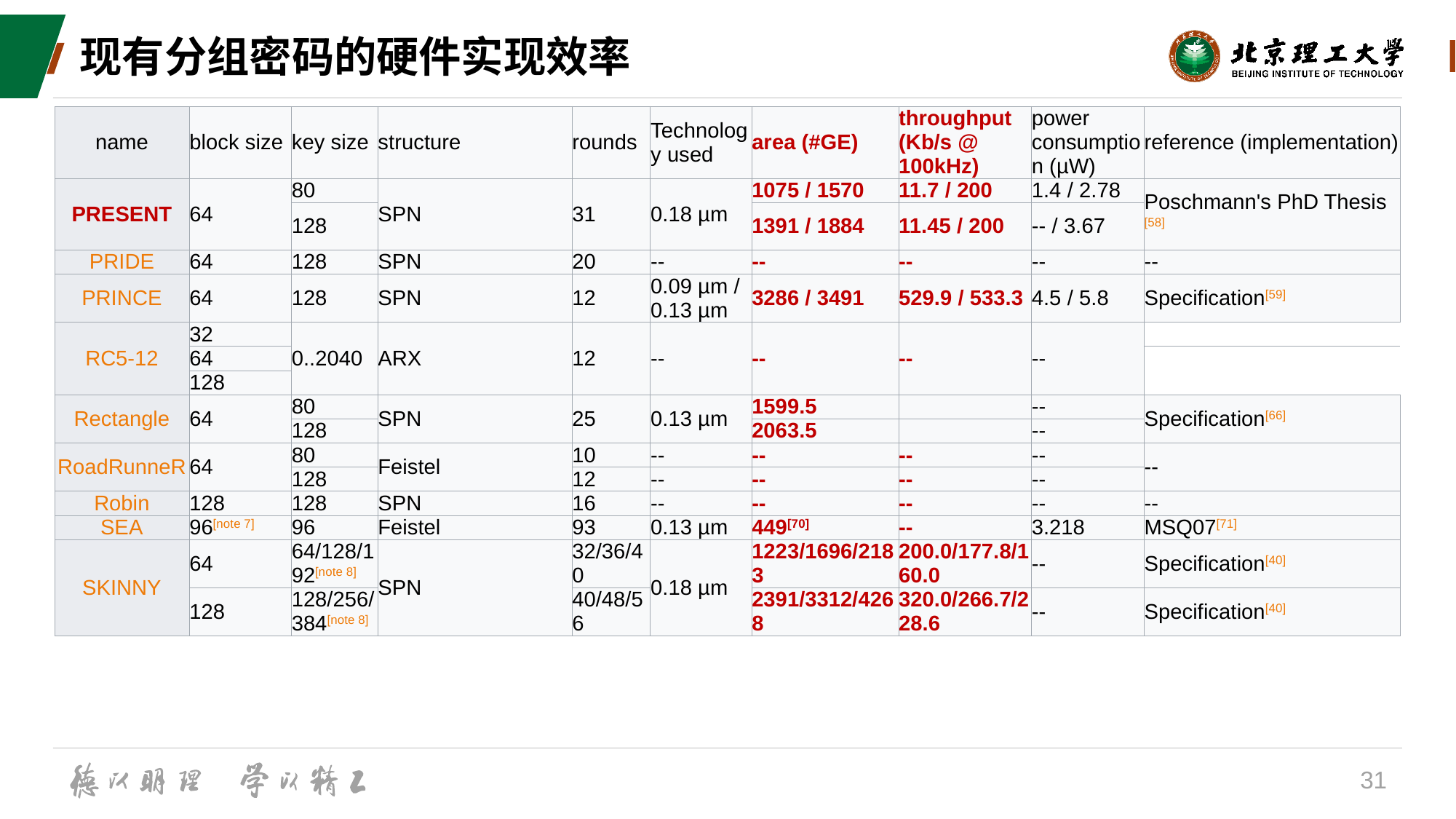

# 现有分组密码的硬件实现效率
| name | block size | key size | structure | rounds | Technology used | area (#GE) | throughput (Kb/s @ 100kHz) | power consumption (µW) | reference (implementation) |
| --- | --- | --- | --- | --- | --- | --- | --- | --- | --- |
| PRESENT | 64 | 80 | SPN | 31 | 0.18 µm | 1075 / 1570 | 11.7 / 200 | 1.4 / 2.78 | Poschmann's PhD Thesis[58] |
|  |  | 128 |  |  |  | 1391 / 1884 | 11.45 / 200 | -- / 3.67 |  |
| PRIDE | 64 | 128 | SPN | 20 | -- | -- | -- | -- | -- |
| PRINCE | 64 | 128 | SPN | 12 | 0.09 µm / 0.13 µm | 3286 / 3491 | 529.9 / 533.3 | 4.5 / 5.8 | Specification[59] |
| RC5-12 | 32 | 0..2040 | ARX | 12 | -- | -- | -- | -- |  |
|  | 64 |  |  |  |  |  |  |  |  |
|  | 128 |  |  |  |  |  |  |  |  |
| Rectangle | 64 | 80 | SPN | 25 | 0.13 µm | 1599.5 |  | -- | Specification[66] |
|  |  | 128 |  |  |  | 2063.5 |  | -- |  |
| RoadRunneR | 64 | 80 | Feistel | 10 | -- | -- | -- | -- | -- |
|  |  | 128 |  | 12 | -- | -- | -- | -- |  |
| Robin | 128 | 128 | SPN | 16 | -- | -- | -- | -- | -- |
| SEA | 96[note 7] | 96 | Feistel | 93 | 0.13 µm | 449[70] | -- | 3.218 | MSQ07[71] |
| SKINNY | 64 | 64/128/192[note 8] | SPN | 32/36/40 | 0.18 µm | 1223/1696/2183 | 200.0/177.8/160.0 | -- | Specification[40] |
|  | 128 | 128/256/384[note 8] |  | 40/48/56 |  | 2391/3312/4268 | 320.0/266.7/228.6 | -- | Specification[40] |